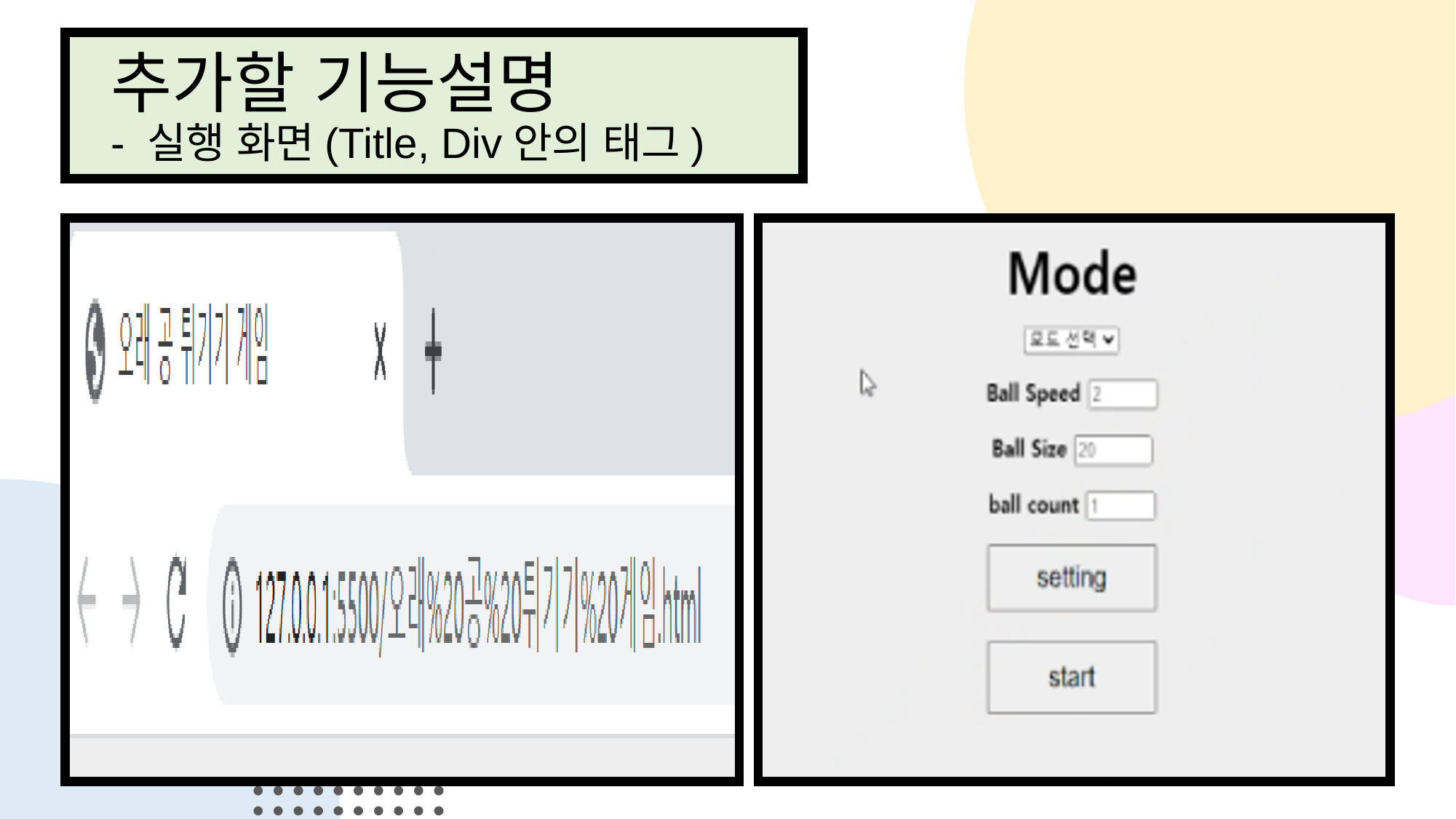

# 추가할 기능설명 - 실행 화면(Title, Div안의 태그)